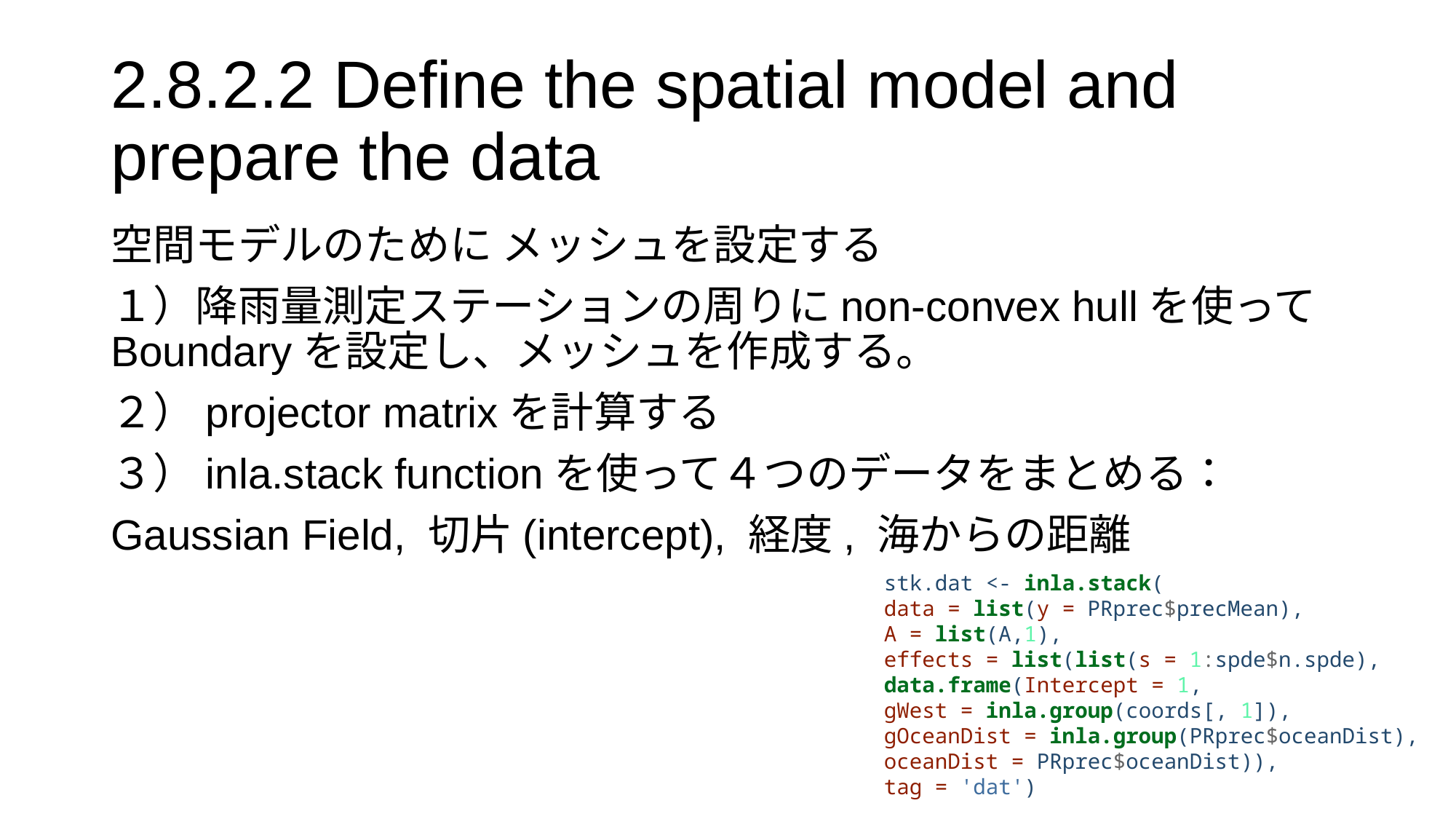

# 2.8.2.2 Define the spatial model and prepare the data
空間モデルのために メッシュを設定する
１）降雨量測定ステーションの周りにnon-convex hullを使ってBoundaryを設定し、メッシュを作成する。
２）projector matrixを計算する
３）inla.stack functionを使って４つのデータをまとめる：
Gaussian Field, 切片(intercept), 経度, 海からの距離

stk.dat <- inla.stack(
data = list(y = PRprec$precMean),
A = list(A,1),
effects = list(list(s = 1:spde$n.spde),
data.frame(Intercept = 1,
gWest = inla.group(coords[, 1]),
gOceanDist = inla.group(PRprec$oceanDist),
oceanDist = PRprec$oceanDist)),
tag = 'dat')